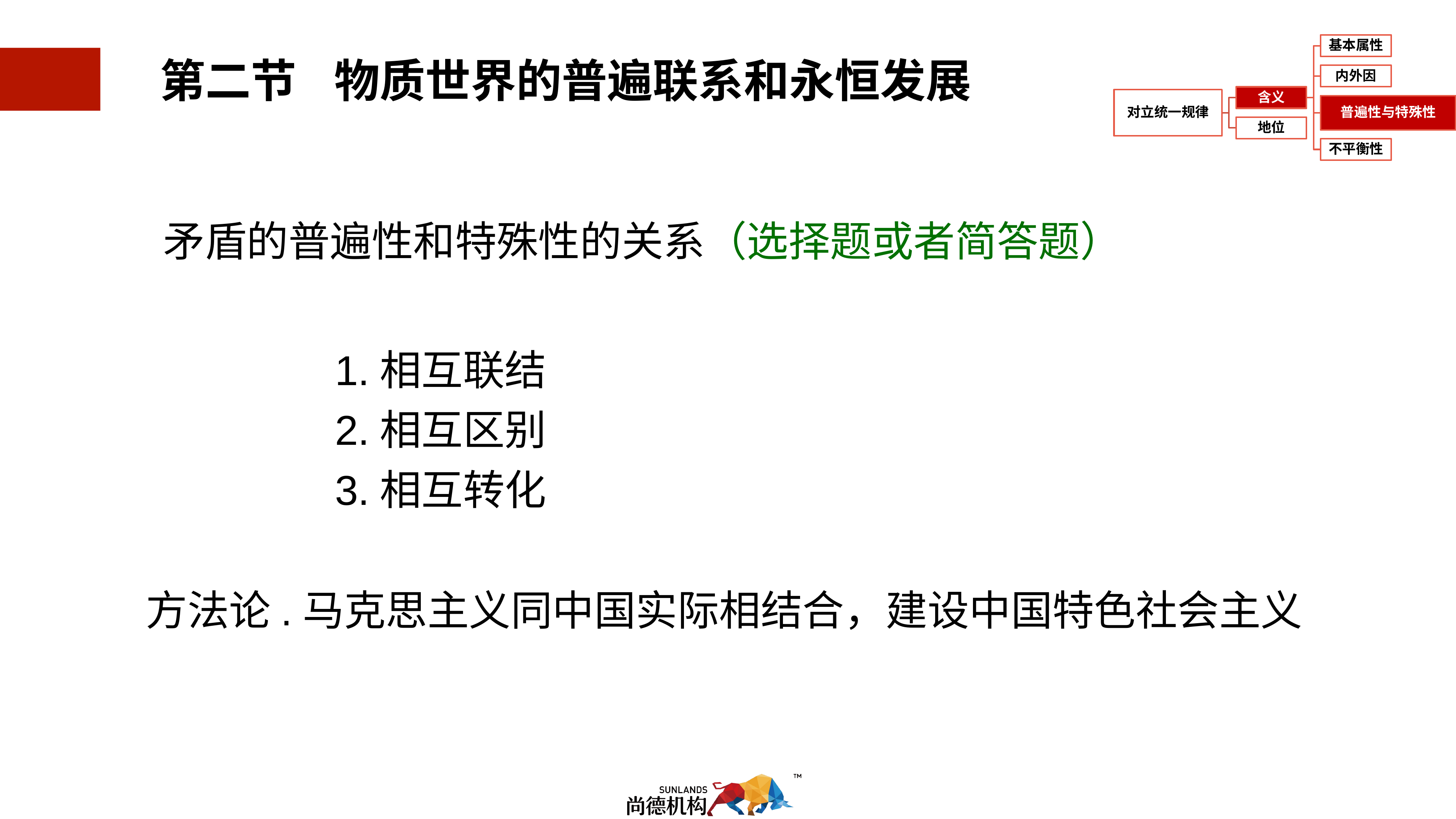

1.2.2.1对立统一规律
对立统一规律
含义
基本属性
内外因
普遍性与特殊性
不平衡性
地位
矛盾的普遍性和特殊性的关系（选择题或者简答题）
1.相互联结
2.相互区别
3.相互转化
方法论.马克思主义同中国实际相结合，建设中国特色社会主义